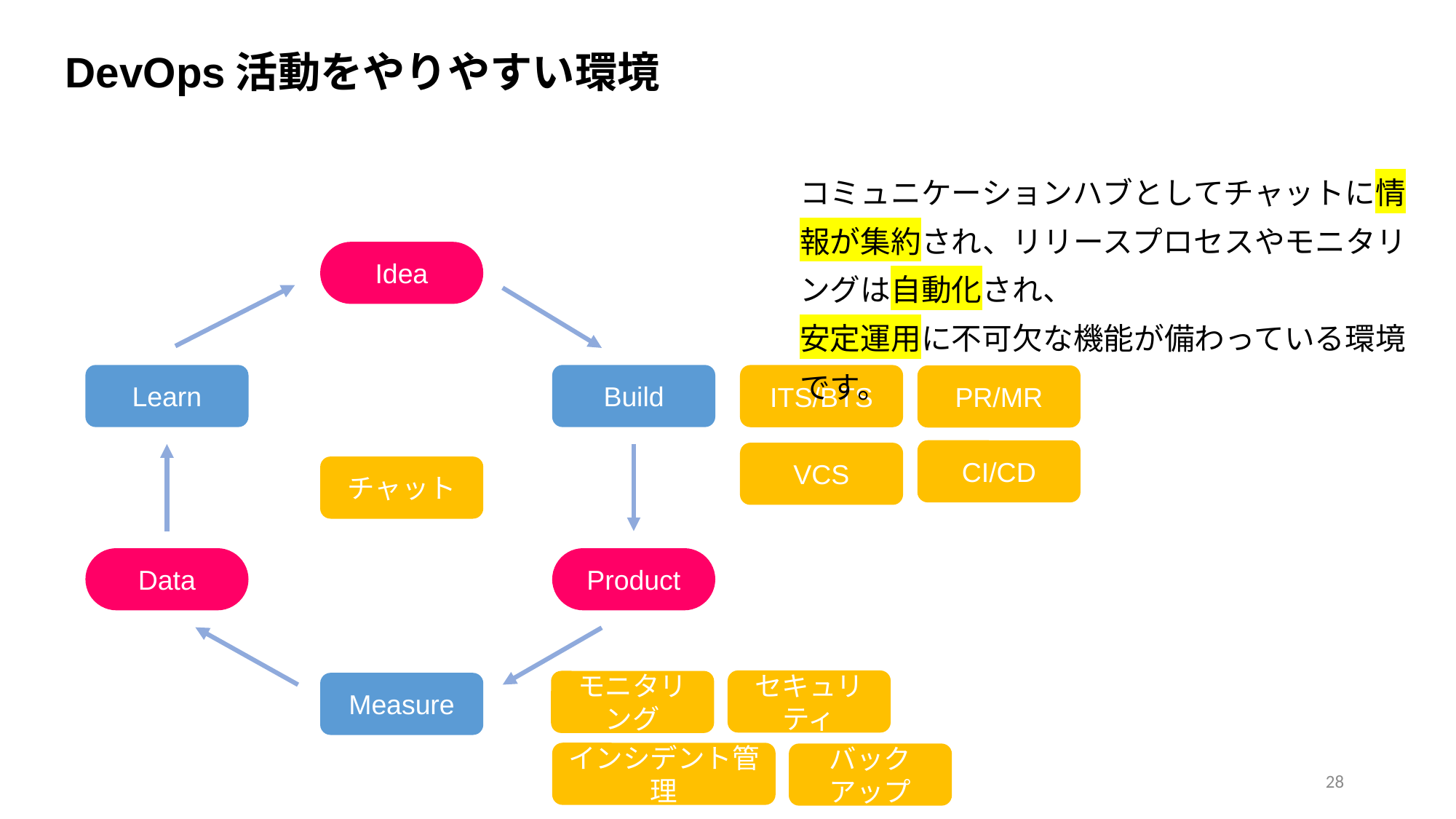

DevOps活動をやりやすい環境
コミュニケーションハブとしてチャットに情報が集約され、リリースプロセスやモニタリングは自動化され、
安定運用に不可欠な機能が備わっている環境です。
Idea
Learn
Build
ITS/BTS
PR/MR
CI/CD
VCS
チャット
Data
Product
セキュリティ
モニタリング
Measure
インシデント管理
バックアップ
28